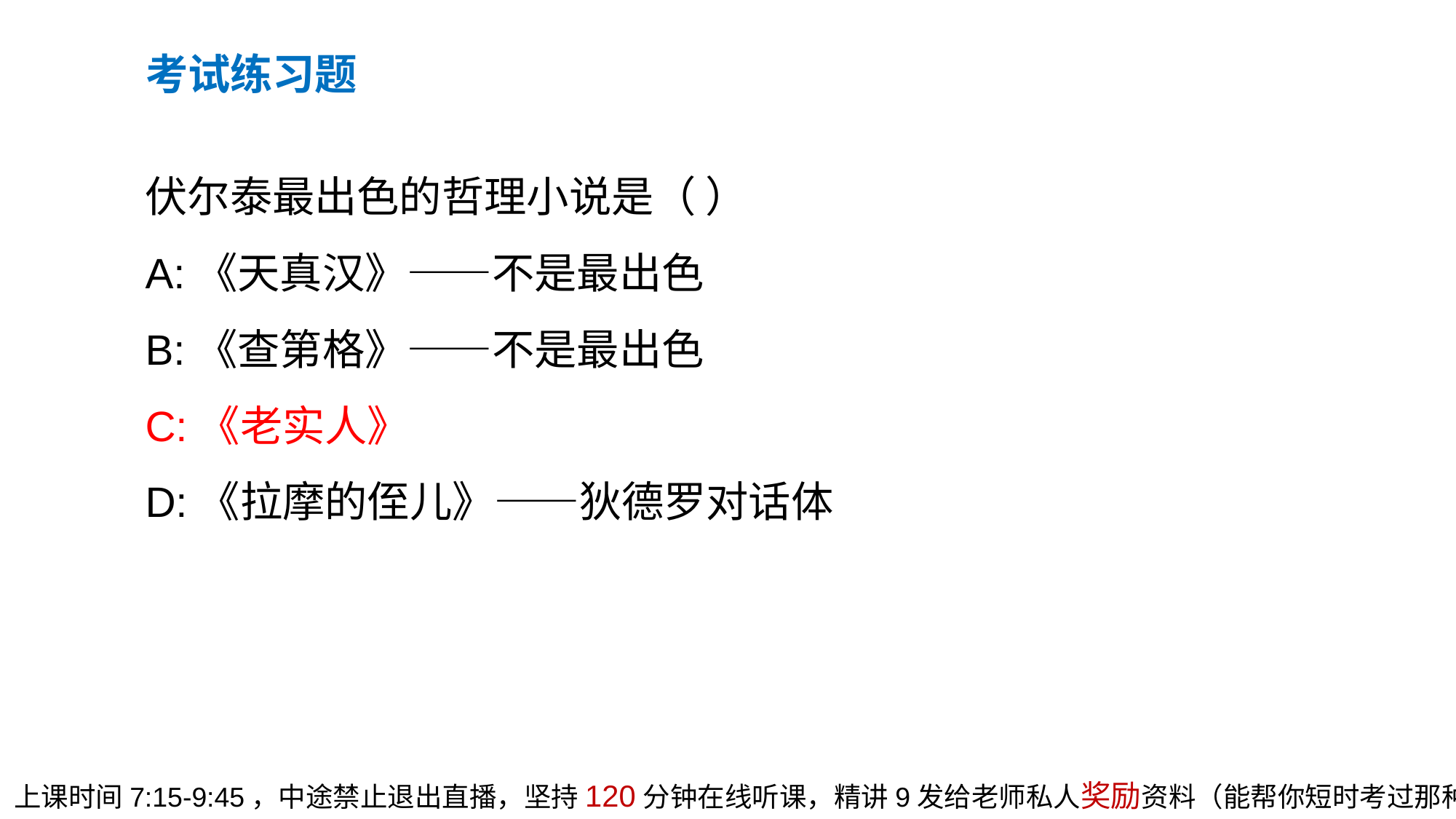

考试练习题
伏尔泰最出色的哲理小说是（ ）
A:《天真汉》——不是最出色
B:《查第格》——不是最出色
C:《老实人》
D:《拉摩的侄儿》——狄德罗对话体